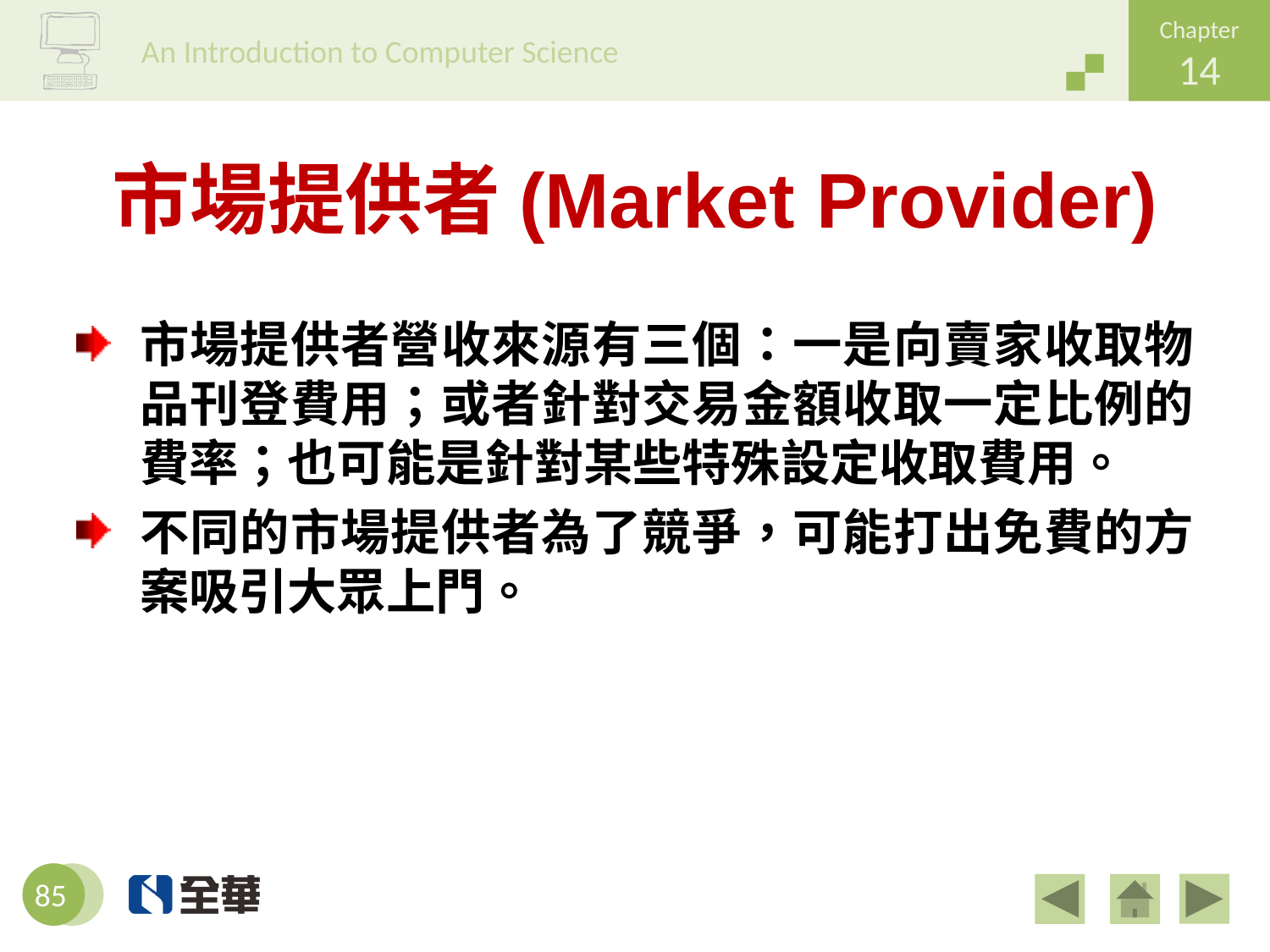

# 市場提供者(Market Provider)
市場提供者營收來源有三個：一是向賣家收取物品刊登費用；或者針對交易金額收取一定比例的費率；也可能是針對某些特殊設定收取費用。
不同的市場提供者為了競爭，可能打出免費的方案吸引大眾上門。